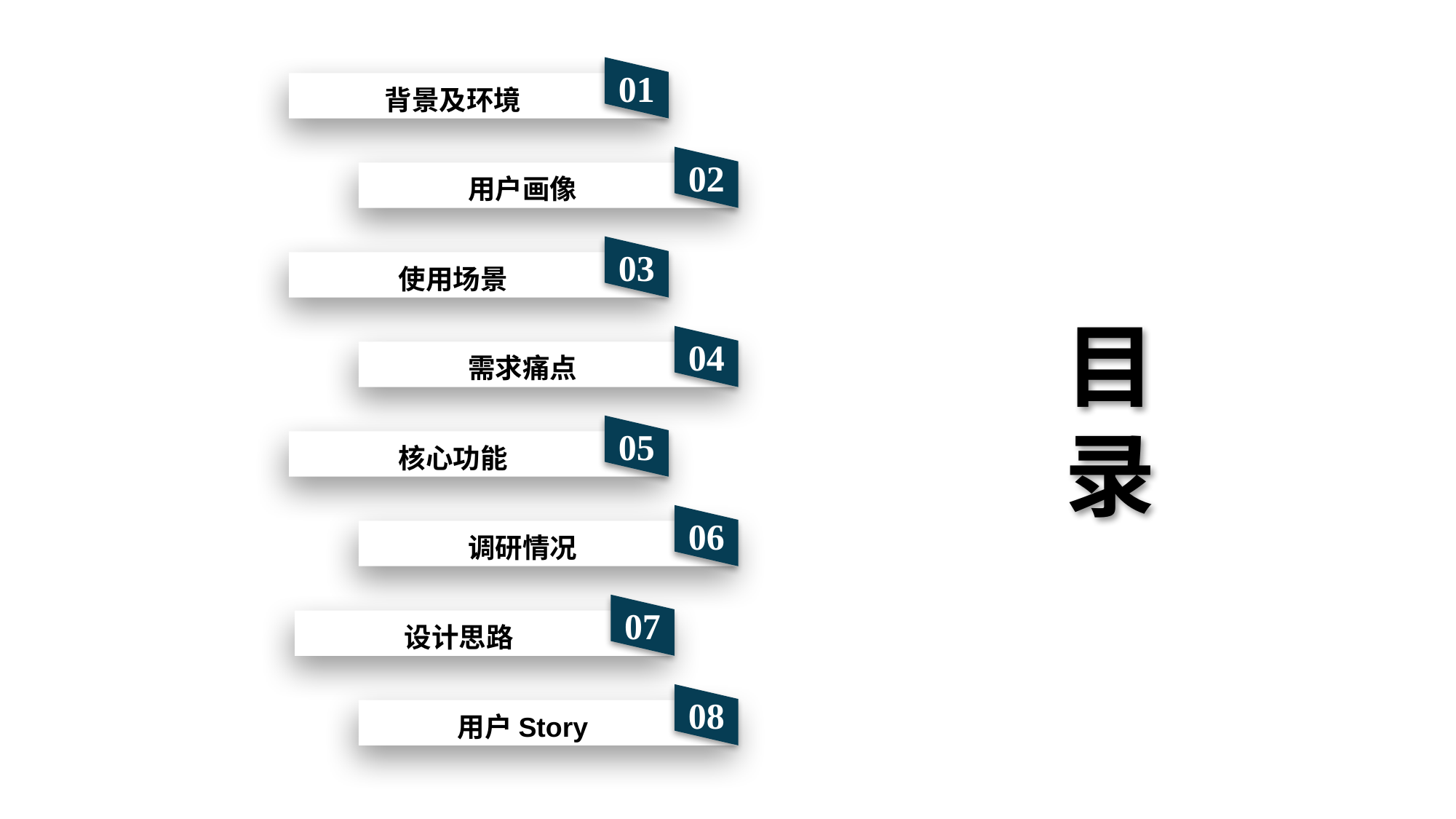

01
背景及环境
02
用户画像
03
使用场景
目录
04
需求痛点
05
核心功能
06
调研情况
07
设计思路
08
用户Story